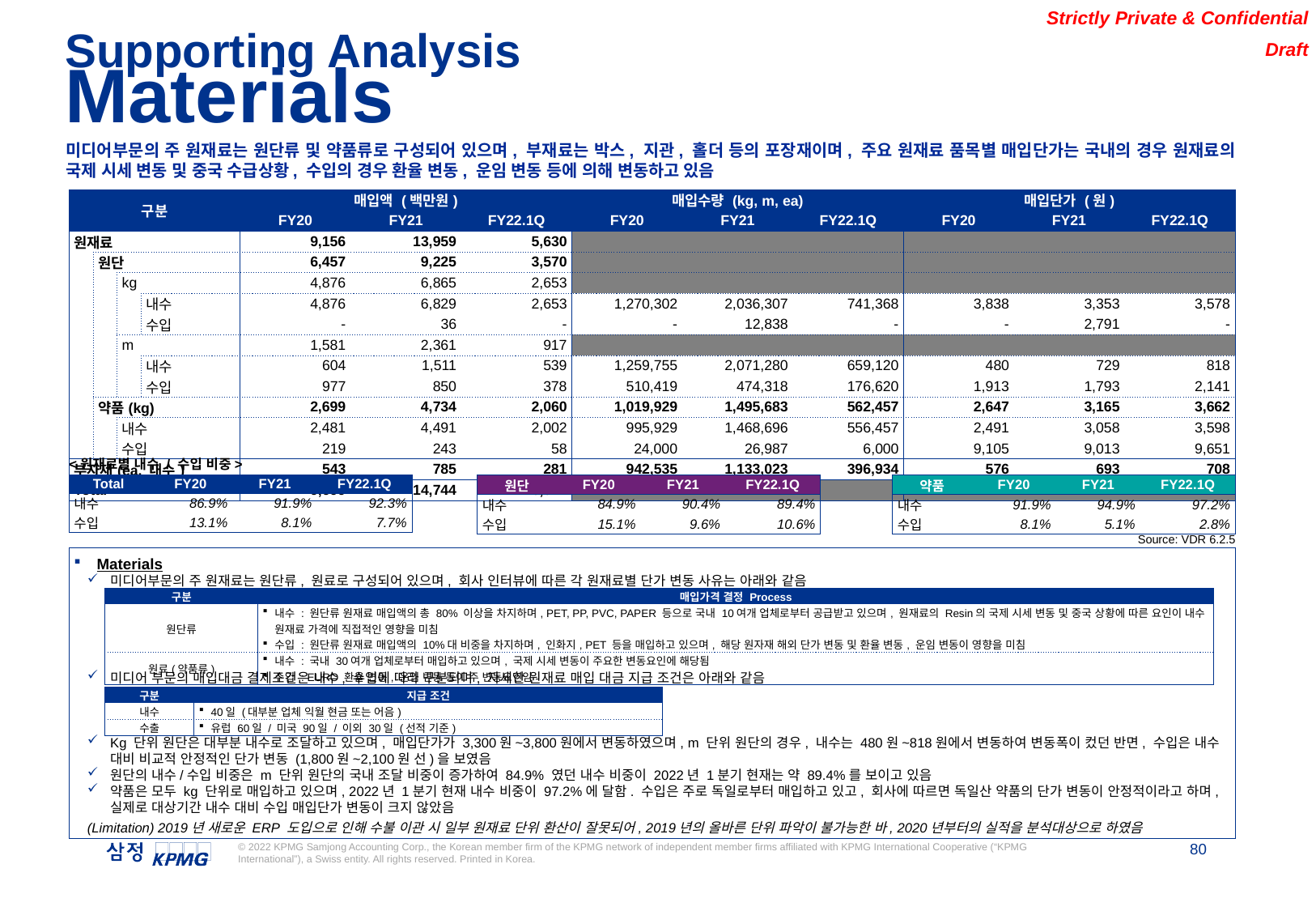

Supporting Analysis
Materials
미디어부문의 주 원재료는 원단류 및 약품류로 구성되어 있으며, 부재료는 박스, 지관, 홀더 등의 포장재이며, 주요 원재료 품목별 매입단가는 국내의 경우 원재료의 국제 시세 변동 및 중국 수급상황, 수입의 경우 환율 변동, 운임 변동 등에 의해 변동하고 있음
| 구분 |  |  |  | 매입액 (백만원) |  |  | 매입수량 (kg, m, ea) |  |  | 매입단가 (원) |  |  |
| --- | --- | --- | --- | --- | --- | --- | --- | --- | --- | --- | --- | --- |
|  |  |  |  | FY20 | FY21 | FY22.1Q | FY20 | FY21 | FY22.1Q | FY20 | FY21 | FY22.1Q |
| 원재료 |  |  |  | 9,156 | 13,959 | 5,630 |  |  |  |  |  |  |
|  | 원단 |  |  | 6,457 | 9,225 | 3,570 |  |  |  |  |  |  |
|  |  | kg |  | 4,876 | 6,865 | 2,653 |  |  |  |  |  |  |
|  |  |  | 내수 | 4,876 | 6,829 | 2,653 | 1,270,302 | 2,036,307 | 741,368 | 3,838 | 3,353 | 3,578 |
|  |  |  | 수입 | - | 36 | - | - | 12,838 | - | - | 2,791 | - |
|  |  | m |  | 1,581 | 2,361 | 917 |  |  |  |  |  |  |
|  |  |  | 내수 | 604 | 1,511 | 539 | 1,259,755 | 2,071,280 | 659,120 | 480 | 729 | 818 |
|  |  |  | 수입 | 977 | 850 | 378 | 510,419 | 474,318 | 176,620 | 1,913 | 1,793 | 2,141 |
|  | 약품(kg) |  |  | 2,699 | 4,734 | 2,060 | 1,019,929 | 1,495,683 | 562,457 | 2,647 | 3,165 | 3,662 |
|  |  | 내수 | kg | 2,481 | 4,491 | 2,002 | 995,929 | 1,468,696 | 556,457 | 2,491 | 3,058 | 3,598 |
|  |  | 수입 | kg | 219 | 243 | 58 | 24,000 | 26,987 | 6,000 | 9,105 | 9,013 | 9,651 |
| 부자재(ea, 내수) |  |  |  | 543 | 785 | 281 | 942,535 | 1,133,023 | 396,934 | 576 | 693 | 708 |
| Total |  |  |  | 9,699 | 14,744 | 5,911 |  |  |  |  |  |  |
<원재료별 내수 / 수입 비중>
| Total | FY20 | FY21 | FY22.1Q |
| --- | --- | --- | --- |
| 내수 | 86.9% | 91.9% | 92.3% |
| 수입 | 13.1% | 8.1% | 7.7% |
| 원단 | FY20 | FY21 | FY22.1Q |
| --- | --- | --- | --- |
| 내수 | 84.9% | 90.4% | 89.4% |
| 수입 | 15.1% | 9.6% | 10.6% |
| 약품 | FY20 | FY21 | FY22.1Q |
| --- | --- | --- | --- |
| 내수 | 91.9% | 94.9% | 97.2% |
| 수입 | 8.1% | 5.1% | 2.8% |
Source: VDR 6.2.5
Materials
미디어부문의 주 원재료는 원단류, 원료로 구성되어 있으며, 회사 인터뷰에 따른 각 원재료별 단가 변동 사유는 아래와 같음

미디어 부문의 매입대금 결제조건은 내수, 수입에 따라 구분되며, 자세한 원재료 매입 대금 지급 조건은 아래와 같음

Kg 단위 원단은 대부분 내수로 조달하고 있으며, 매입단가가 3,300원~3,800원에서 변동하였으며, m 단위 원단의 경우, 내수는 480원~818원에서 변동하여 변동폭이 컸던 반면, 수입은 내수 대비 비교적 안정적인 단가 변동 (1,800원~2,100원 선)을 보였음
원단의 내수/수입 비중은 m 단위 원단의 국내 조달 비중이 증가하여 84.9% 였던 내수 비중이 2022년 1분기 현재는 약 89.4%를 보이고 있음
약품은 모두 kg 단위로 매입하고 있으며, 2022년 1분기 현재 내수 비중이 97.2%에 달함. 수입은 주로 독일로부터 매입하고 있고, 회사에 따르면 독일산 약품의 단가 변동이 안정적이라고 하며, 실제로 대상기간 내수 대비 수입 매입단가 변동이 크지 않았음
(Limitation) 2019년 새로운 ERP 도입으로 인해 수불 이관 시 일부 원재료 단위 환산이 잘못되어, 2019년의 올바른 단위 파악이 불가능한 바, 2020년부터의 실적을 분석대상으로 하였음
| 구분 | 매입가격 결정 Process |
| --- | --- |
| 원단류 | 내수 : 원단류 원재료 매입액의 총 80% 이상을 차지하며, PET, PP, PVC, PAPER 등으로 국내 10여개 업체로부터 공급받고 있으며, 원재료의 Resin의 국제 시세 변동 및 중국 상황에 따른 요인이 내수 원재료 가격에 직접적인 영향을 미침 수입 : 원단류 원재료 매입액의 10%대 비중을 차지하며, 인화지, PET 등을 매입하고 있으며, 해당 원자재 해외 단가 변동 및 환율 변동, 운임 변동이 영향을 미침 |
| 원료(약품류) | 내수 : 국내 30여개 업체로부터 매입하고 있으며, 국제 시세 변동이 주요한 변동요인에 해당됨 수입 : EURO 환율 변동, 운임 변동 등이 주 변동요인임 |
| 구분 | 지급 조건 |
| --- | --- |
| 내수 | 40일 (대부분 업체 익월 현금 또는 어음) |
| 수출 | 유럽 60일 / 미국 90일 / 이외 30일 (선적 기준) |